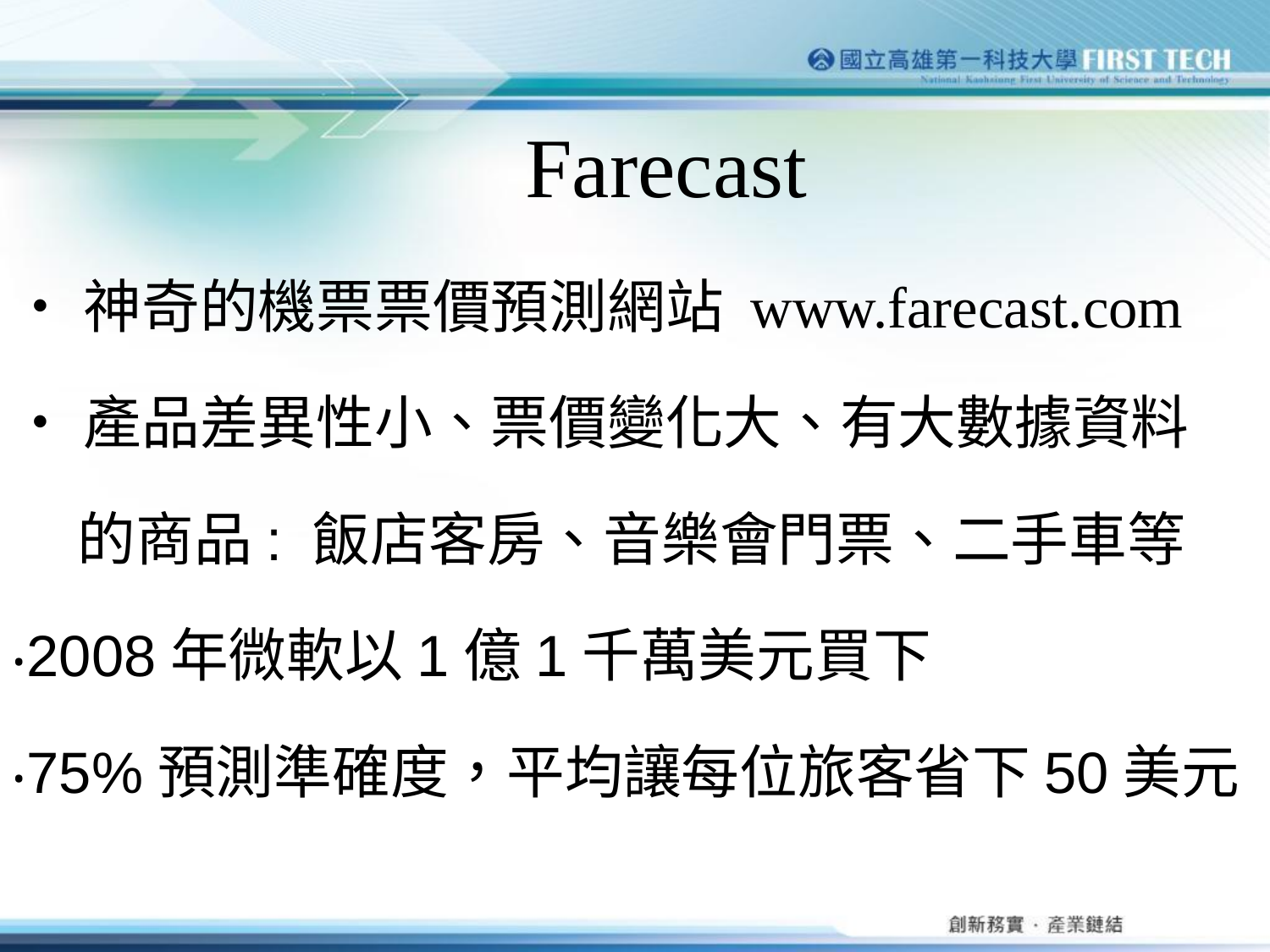

# Farecast

‧神奇的機票票價預測網站 www.farecast.com
‧產品差異性小、票價變化大、有大數據資料
    的商品: 飯店客房、音樂會門票、二手車等
‧2008年微軟以1億1千萬美元買下
‧75%預測準確度，平均讓每位旅客省下50美元